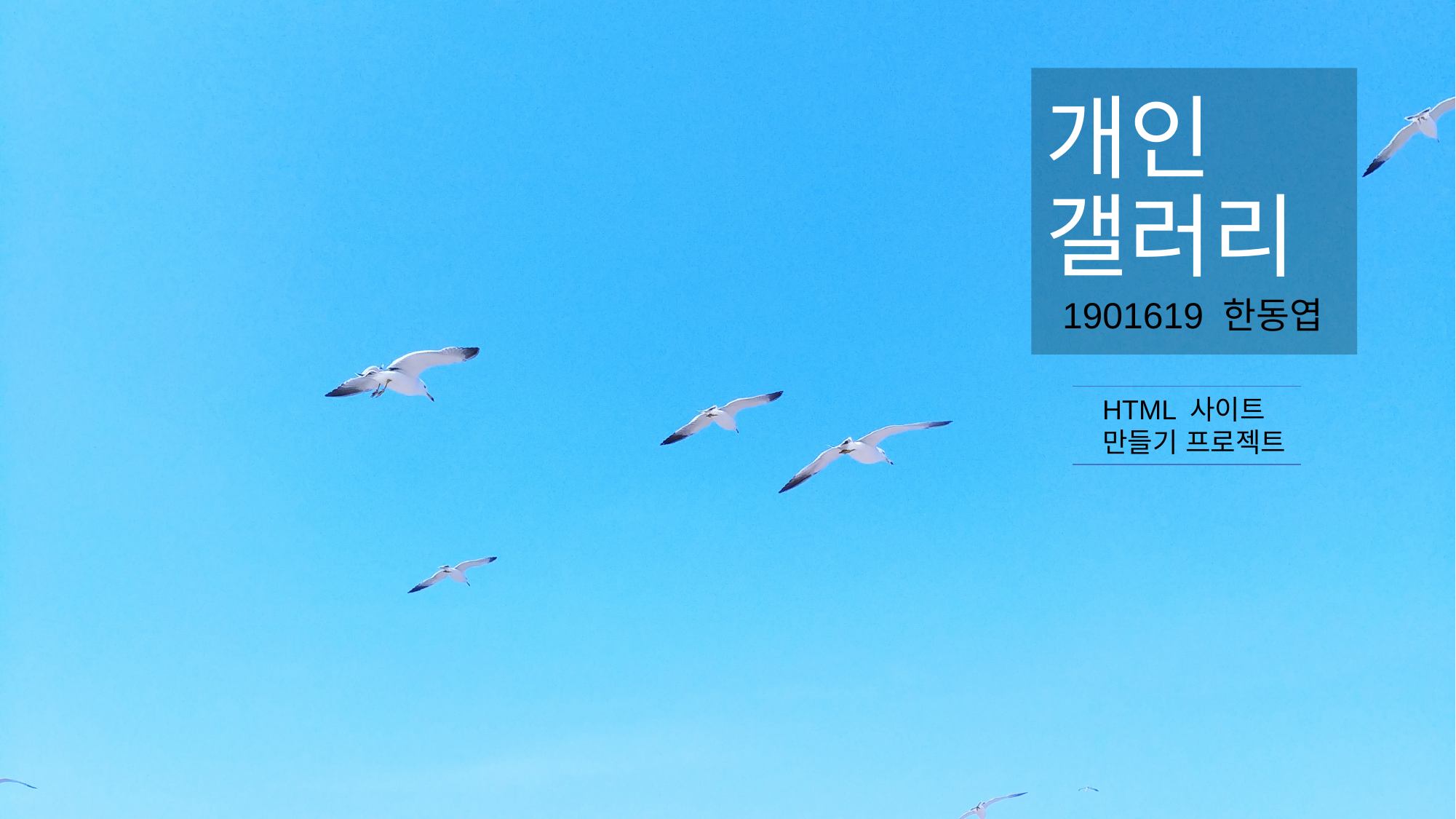

# 개인 갤러리
1901619 한동엽
HTML 사이트
만들기 프로젝트